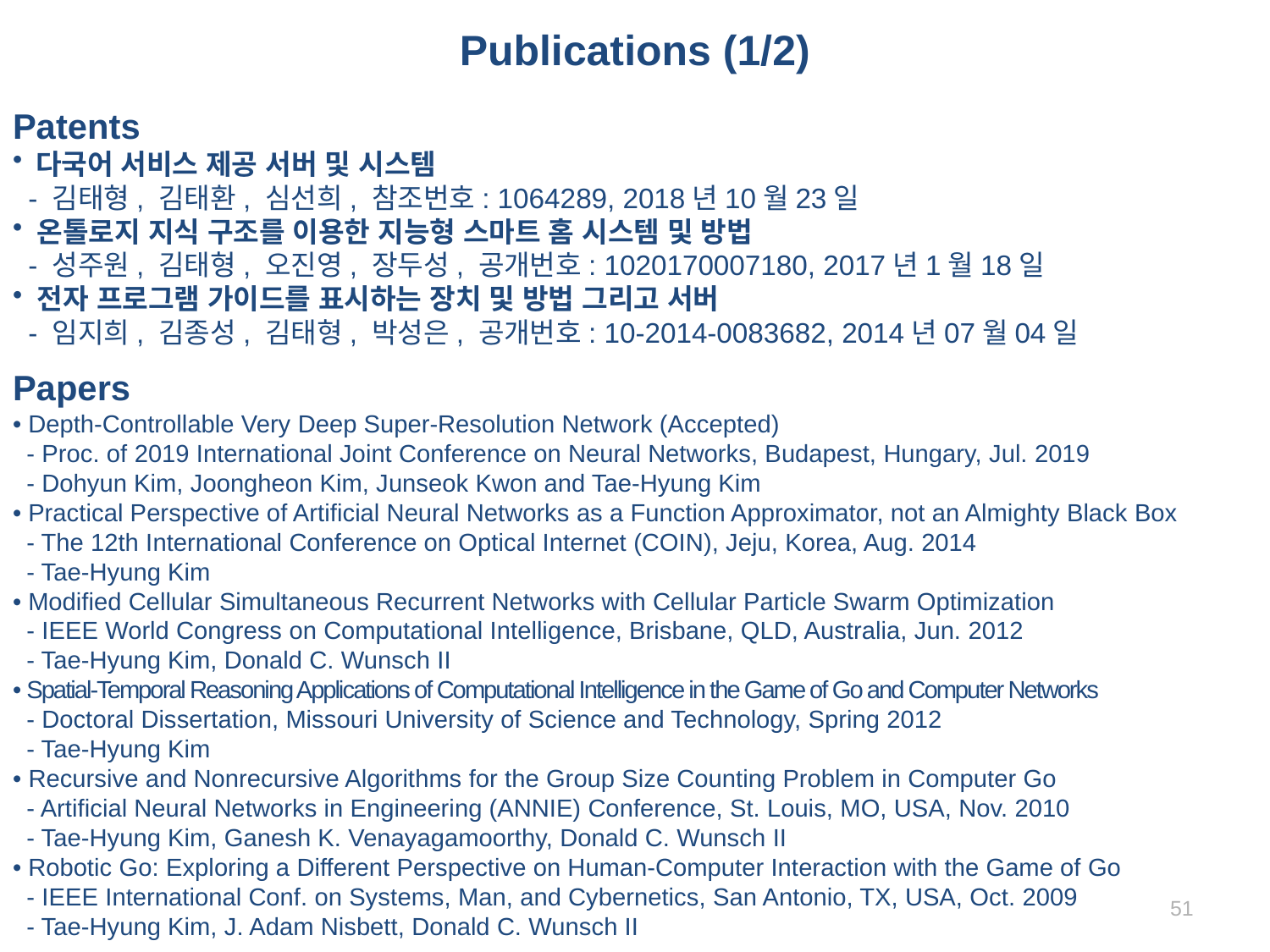

Publications (1/2)
Patents
 다국어 서비스 제공 서버 및 시스템
  - 김태형, 김태환, 심선희, 참조번호: 1064289, 2018년10월23일
 온톨로지 지식 구조를 이용한 지능형 스마트 홈 시스템 및 방법
  - 성주원, 김태형, 오진영, 장두성, 공개번호: 1020170007180, 2017년1월18일
 전자 프로그램 가이드를 표시하는 장치 및 방법 그리고 서버
  - 임지희, 김종성, 김태형, 박성은, 공개번호: 10-2014-0083682, 2014년07월04일
Papers
• Depth-Controllable Very Deep Super-Resolution Network (Accepted)
  - Proc. of 2019 International Joint Conference on Neural Networks, Budapest, Hungary, Jul. 2019
  - Dohyun Kim, Joongheon Kim, Junseok Kwon and Tae-Hyung Kim
• Practical Perspective of Artificial Neural Networks as a Function Approximator, not an Almighty Black Box
  - The 12th International Conference on Optical Internet (COIN), Jeju, Korea, Aug. 2014
  - Tae-Hyung Kim
• Modified Cellular Simultaneous Recurrent Networks with Cellular Particle Swarm Optimization
  - IEEE World Congress on Computational Intelligence, Brisbane, QLD, Australia, Jun. 2012
  - Tae-Hyung Kim, Donald C. Wunsch II
• Spatial-Temporal Reasoning Applications of Computational Intelligence in the Game of Go and Computer Networks
  - Doctoral Dissertation, Missouri University of Science and Technology, Spring 2012
  - Tae-Hyung Kim
• Recursive and Nonrecursive Algorithms for the Group Size Counting Problem in Computer Go
  - Artificial Neural Networks in Engineering (ANNIE) Conference, St. Louis, MO, USA, Nov. 2010
  - Tae-Hyung Kim, Ganesh K. Venayagamoorthy, Donald C. Wunsch II
• Robotic Go: Exploring a Different Perspective on Human-Computer Interaction with the Game of Go
  - IEEE International Conf. on Systems, Man, and Cybernetics, San Antonio, TX, USA, Oct. 2009
  - Tae-Hyung Kim, J. Adam Nisbett, Donald C. Wunsch II
51